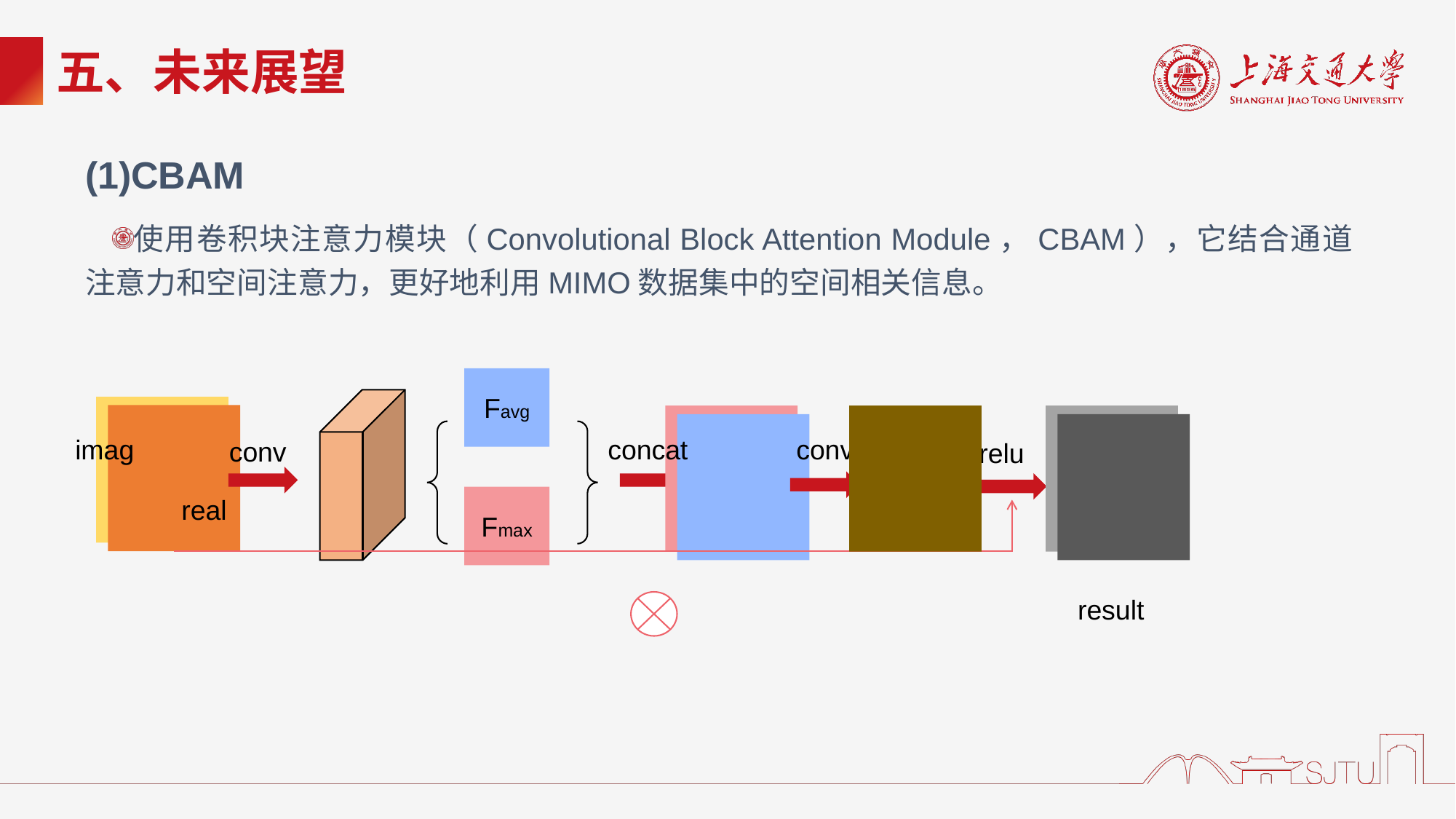

# 五、未来展望
(1)CBAM
使用卷积块注意力模块（Convolutional Block Attention Module，CBAM），它结合通道注意力和空间注意力，更好地利用MIMO数据集中的空间相关信息。

Favg

imag
concat
conv
conv
relu

Fmax
real
result